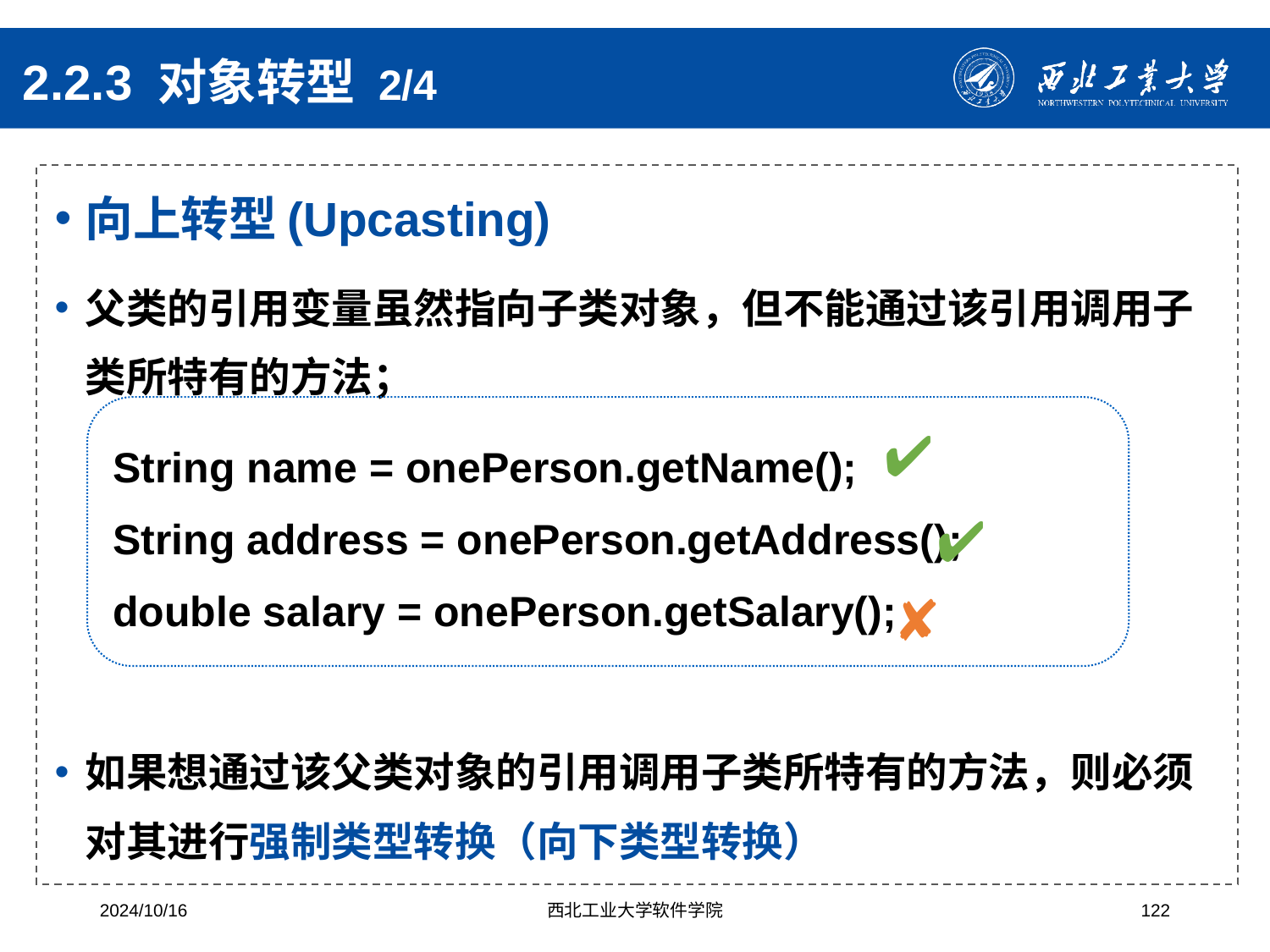

# 2.2.3 对象转型 2/4
向上转型(Upcasting)
父类的引用变量虽然指向子类对象，但不能通过该引用调用子类所特有的方法；

如果想通过该父类对象的引用调用子类所特有的方法，则必须对其进行强制类型转换（向下类型转换）

String name = onePerson.getName();
String address = onePerson.getAddress();
double salary = onePerson.getSalary();
✔
✔
✘
2024/10/16
西北工业大学软件学院
122